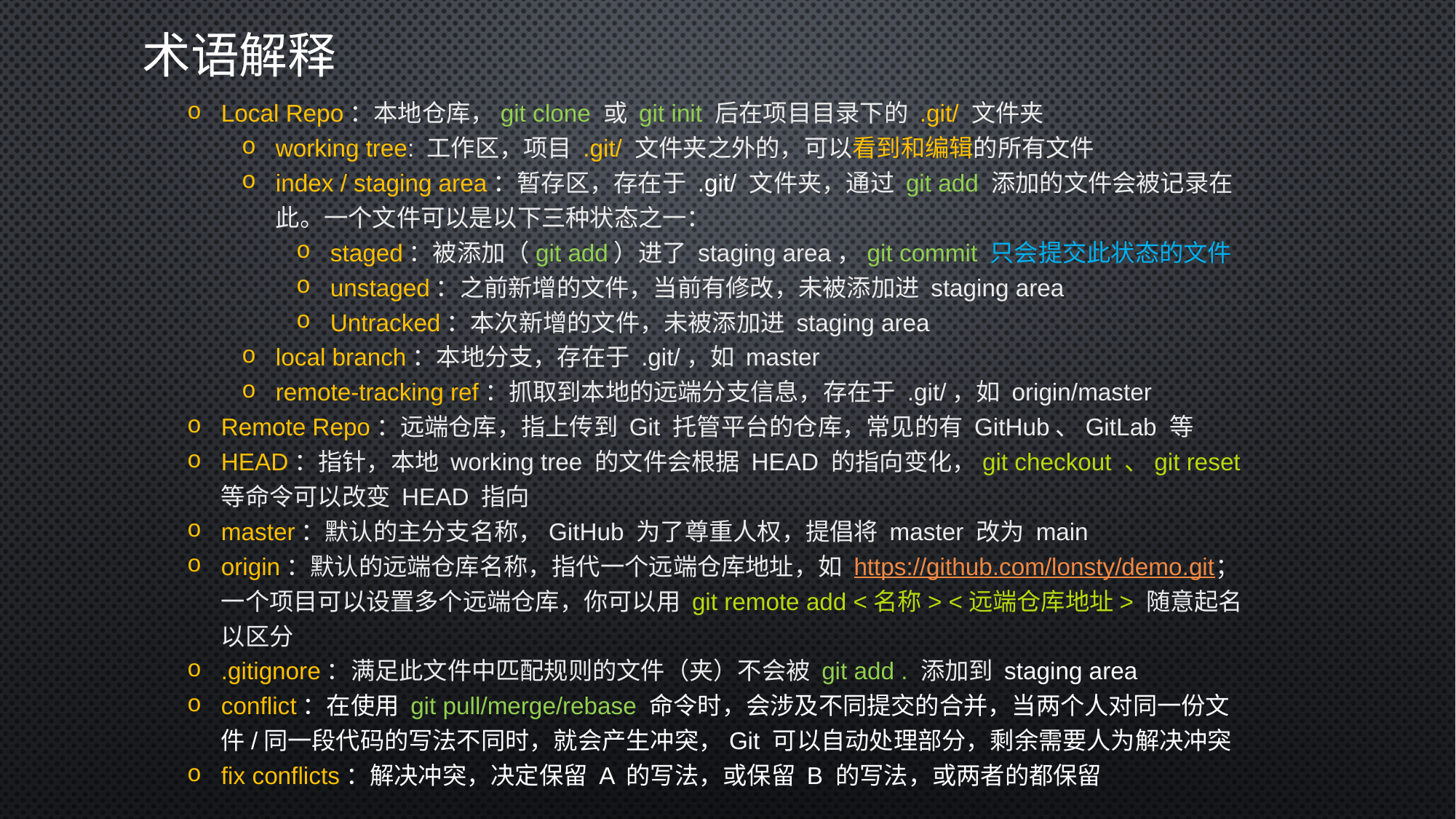

术语解释
Local Repo：本地仓库，git clone 或 git init 后在项目目录下的 .git/ 文件夹
working tree: 工作区，项目 .git/ 文件夹之外的，可以看到和编辑的所有文件
index / staging area：暂存区，存在于 .git/ 文件夹，通过 git add 添加的文件会被记录在此。一个文件可以是以下三种状态之一：
staged：被添加（git add）进了 staging area，git commit 只会提交此状态的文件
unstaged：之前新增的文件，当前有修改，未被添加进 staging area
Untracked：本次新增的文件，未被添加进 staging area
local branch：本地分支，存在于 .git/，如 master
remote-tracking ref：抓取到本地的远端分支信息，存在于 .git/，如 origin/master
Remote Repo：远端仓库，指上传到 Git 托管平台的仓库，常见的有 GitHub、GitLab 等
HEAD：指针，本地 working tree 的文件会根据 HEAD 的指向变化，git checkout 、git reset 等命令可以改变 HEAD 指向
master：默认的主分支名称，GitHub 为了尊重人权，提倡将 master 改为 main
origin：默认的远端仓库名称，指代一个远端仓库地址，如 https://github.com/lonsty/demo.git；一个项目可以设置多个远端仓库，你可以用 git remote add <名称> <远端仓库地址> 随意起名以区分
.gitignore：满足此文件中匹配规则的文件（夹）不会被 git add . 添加到 staging area
conflict：在使用 git pull/merge/rebase 命令时，会涉及不同提交的合并，当两个人对同一份文件/同一段代码的写法不同时，就会产生冲突，Git 可以自动处理部分，剩余需要人为解决冲突
fix conflicts：解决冲突，决定保留 A 的写法，或保留 B 的写法，或两者的都保留